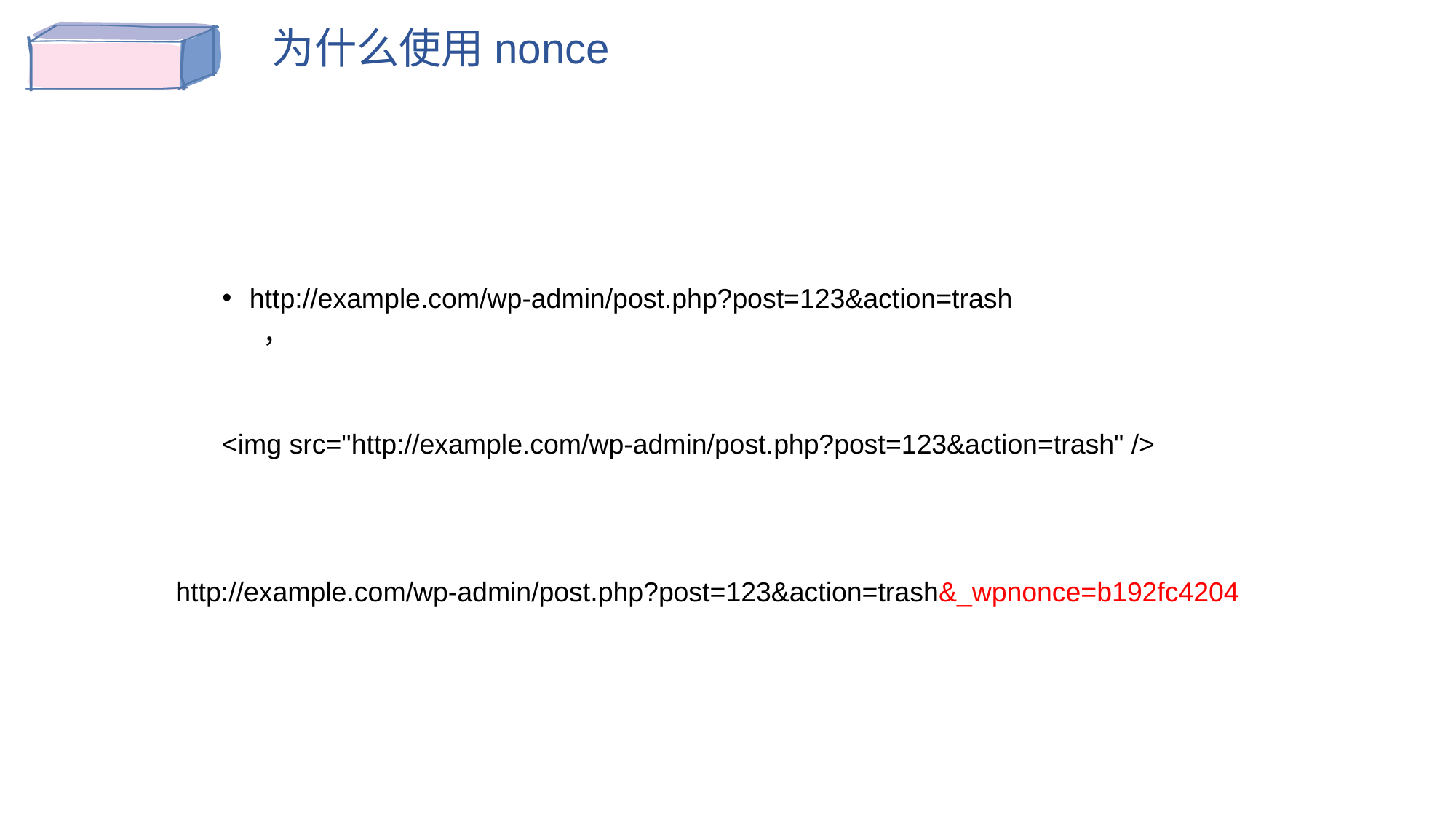

为什么使用nonce
http://example.com/wp-admin/post.php?post=123&action=trash
，
<img src="http://example.com/wp-admin/post.php?post=123&action=trash" />
http://example.com/wp-admin/post.php?post=123&action=trash&_wpnonce=b192fc4204